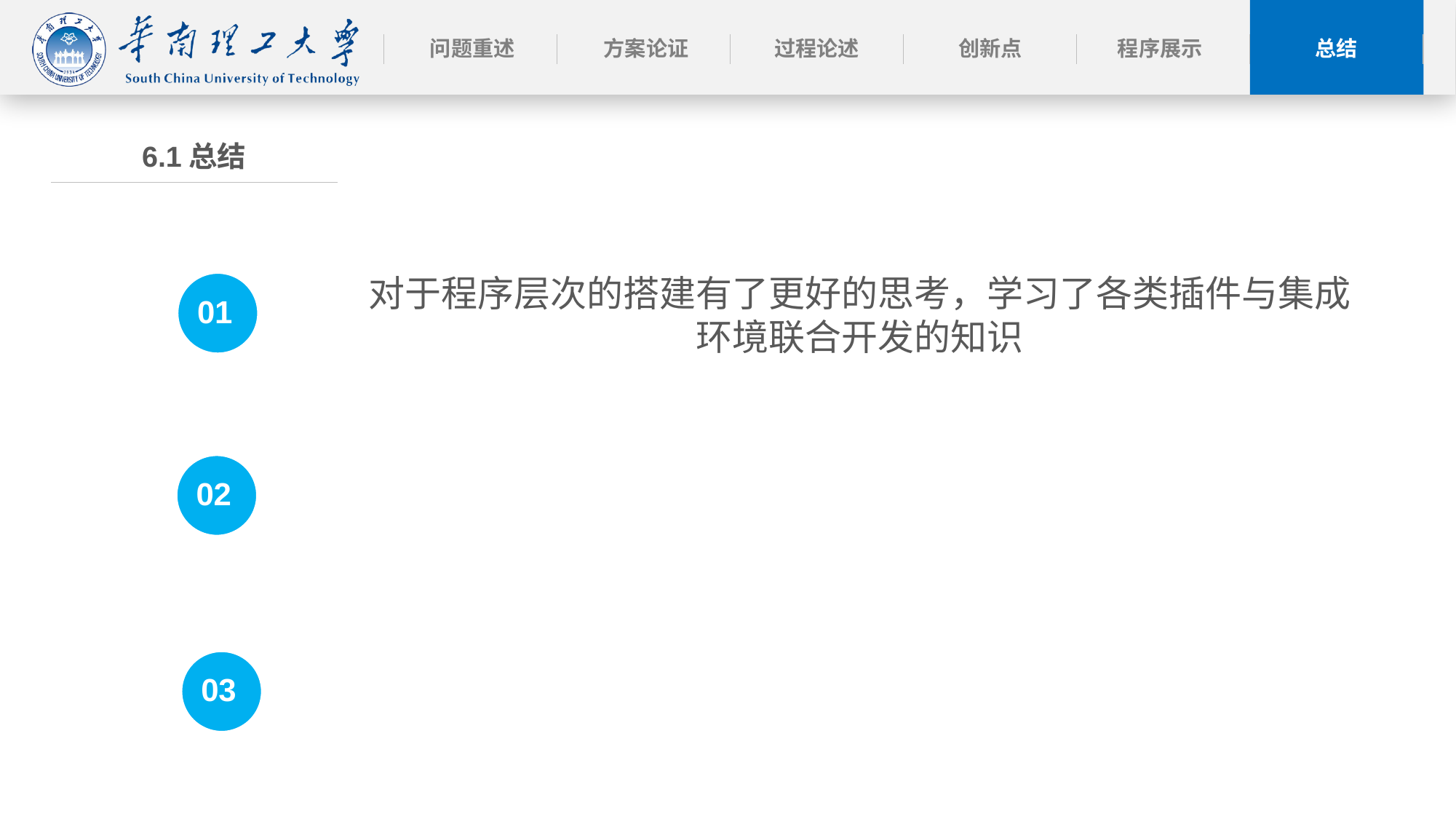

6.1总结
对于程序层次的搭建有了更好的思考，学习了各类插件与集成环境联合开发的知识

01

02

03